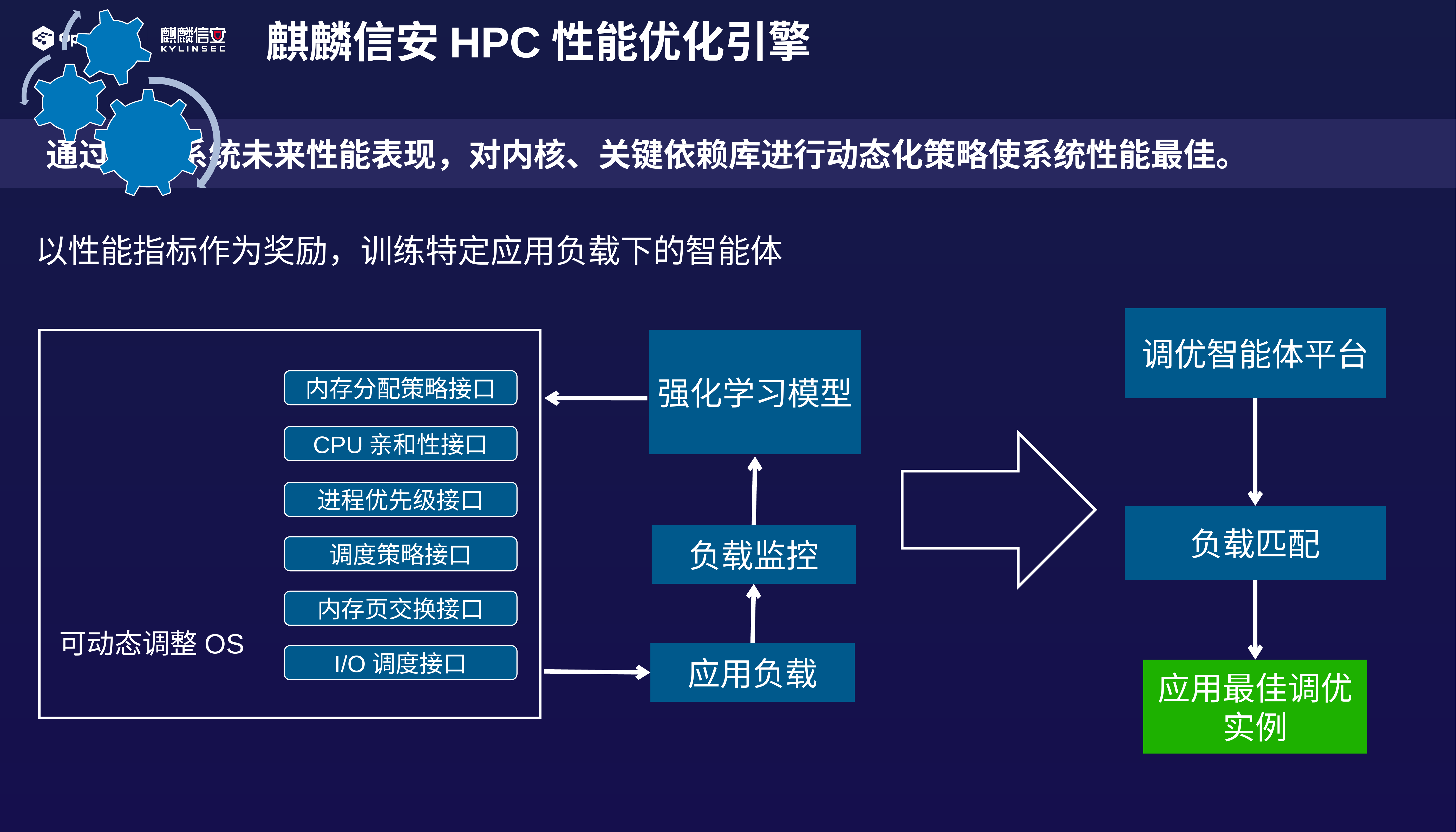

麒麟信安HPC性能优化引擎
通过预测系统未来性能表现，对内核、关键依赖库进行动态化策略使系统性能最佳。
以性能指标作为奖励，训练特定应用负载下的智能体
调优智能体平台

强化学习模型
内存分配策略接口

CPU亲和性接口

进程优先级接口
负载匹配
负载监控
调度策略接口
内存页交换接口
可动态调整OS
应用负载
I/O调度接口
应用最佳调优实例